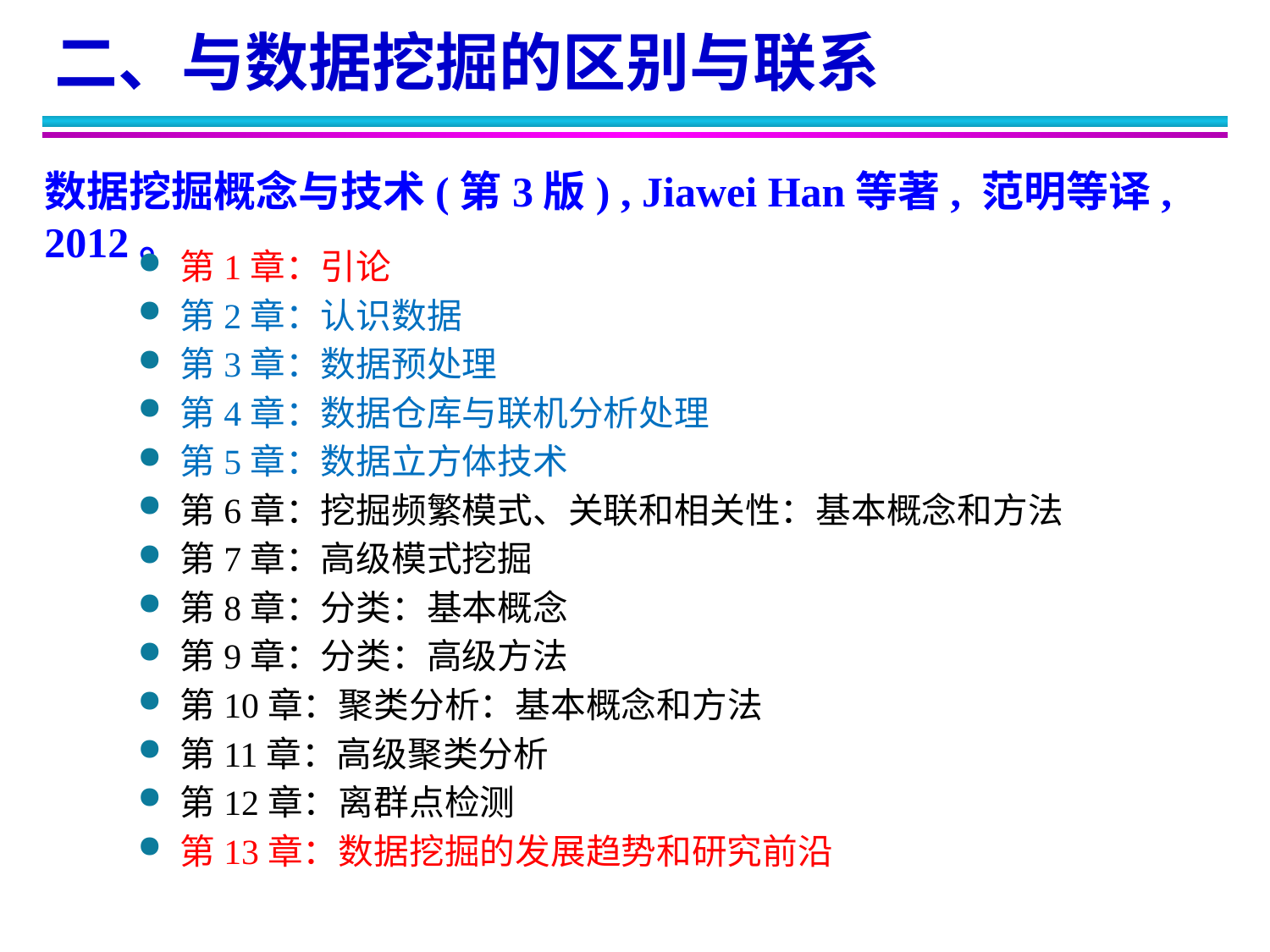

二、与数据挖掘的区别与联系
数据挖掘概念与技术(第3版) , Jiawei Han等著, 范明等译, 2012。
第1章：引论
第2章：认识数据
第3章：数据预处理
第4章：数据仓库与联机分析处理
第5章：数据立方体技术
第6章：挖掘频繁模式、关联和相关性：基本概念和方法
第7章：高级模式挖掘
第8章：分类：基本概念
第9章：分类：高级方法
第10章：聚类分析：基本概念和方法
第11章：高级聚类分析
第12章：离群点检测
第13章：数据挖掘的发展趋势和研究前沿